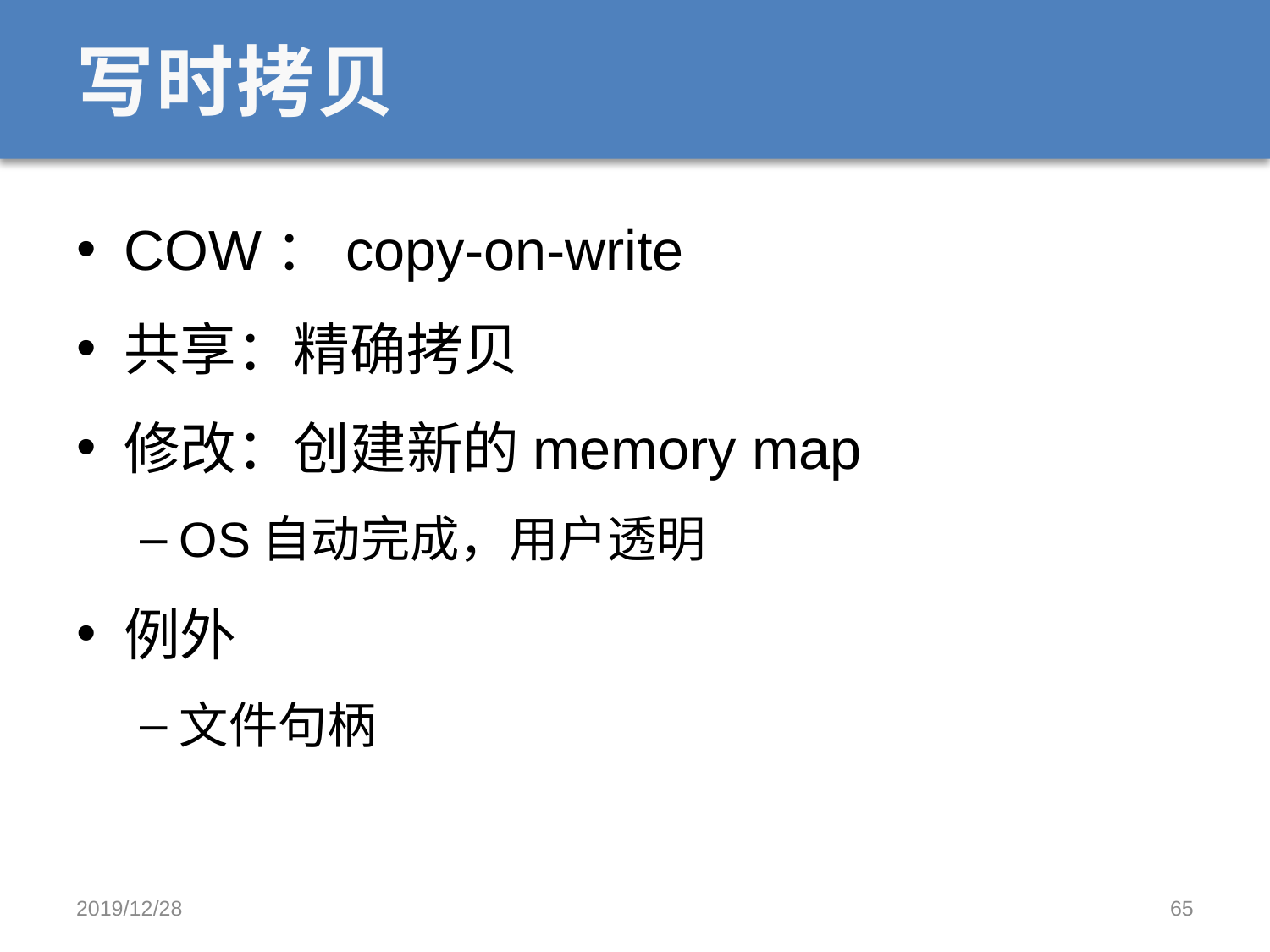

# 写时拷贝
COW：copy-on-write
共享：精确拷贝
修改：创建新的memory map
OS自动完成，用户透明
例外
文件句柄
2019/12/28
65